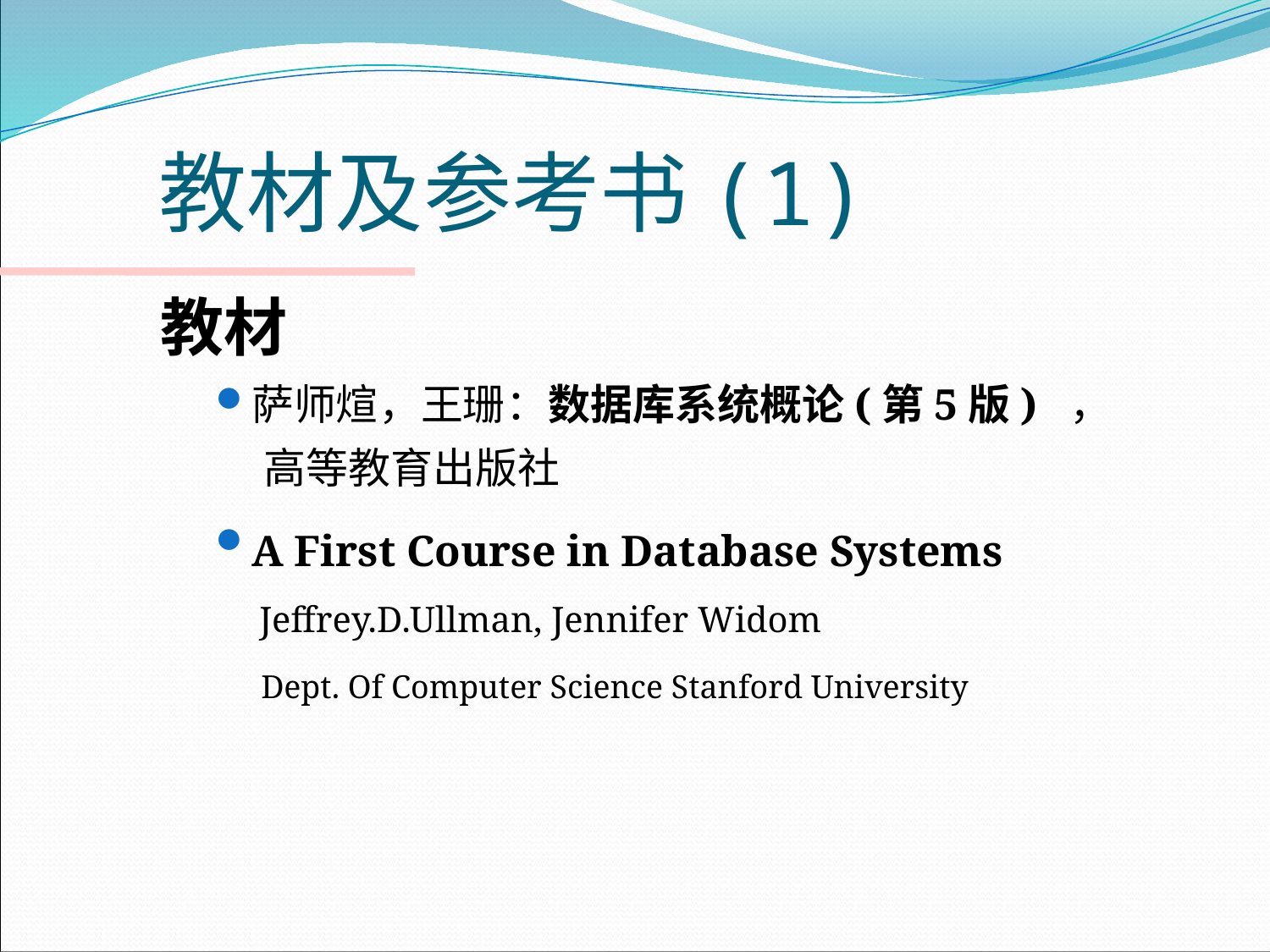

# 教材及参考书(1)
教材
萨师煊，王珊：数据库系统概论(第5版)  ，
    高等教育出版社
A First Course in Database Systems
   Jeffrey.D.Ullman, Jennifer Widom
     Dept. Of Computer Science Stanford University

4